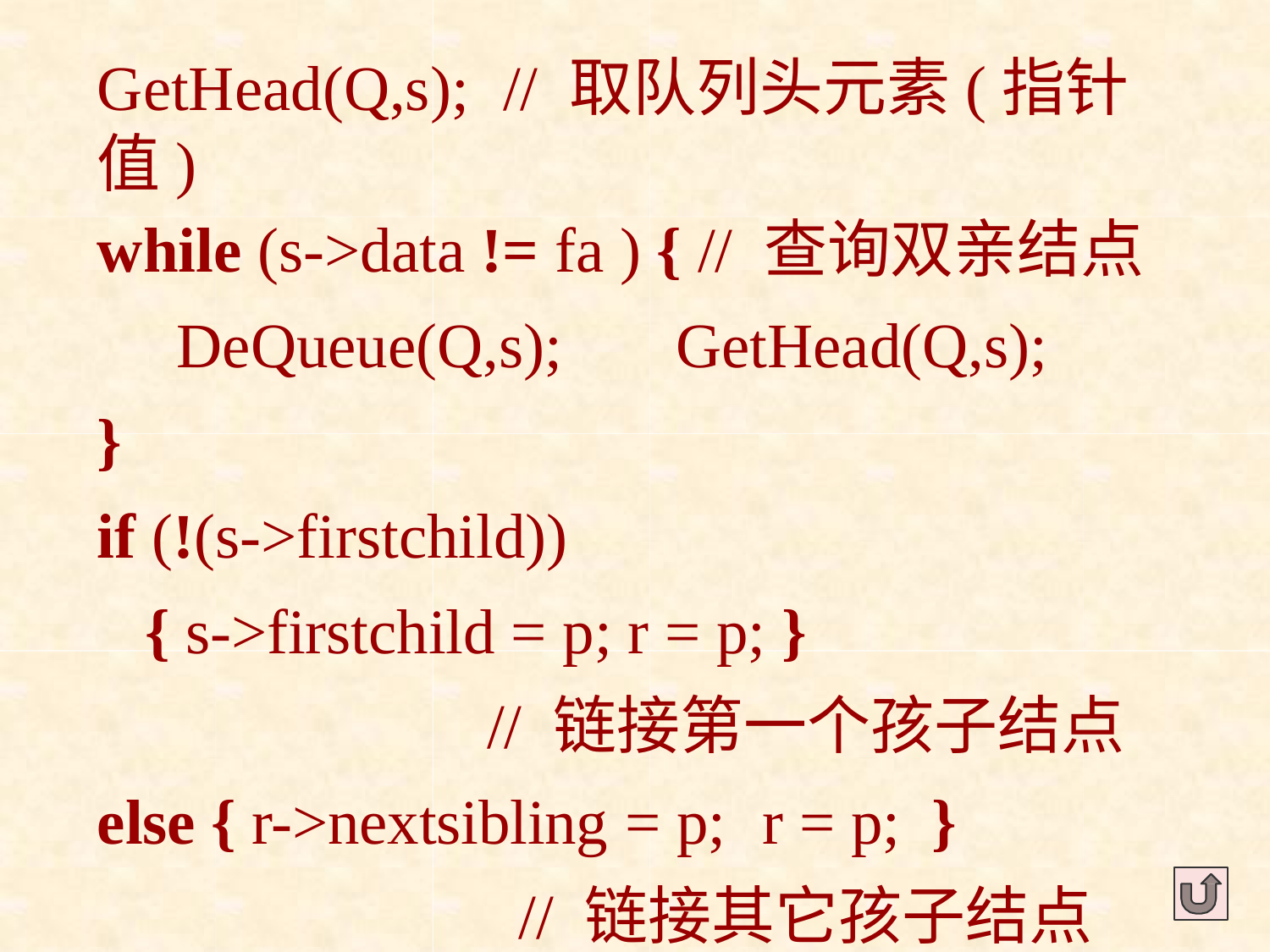

GetHead(Q,s);	// 取队列头元素(指针值)
while (s->data != fa ) { // 查询双亲结点
DeQueue(Q,s);	GetHead(Q,s);
}
if (!(s->firstchild))
{ s->firstchild = p; r = p; }
// 链接第一个孩子结点
else { r->nextsibling = p;	r = p;	}
// 链接其它孩子结点